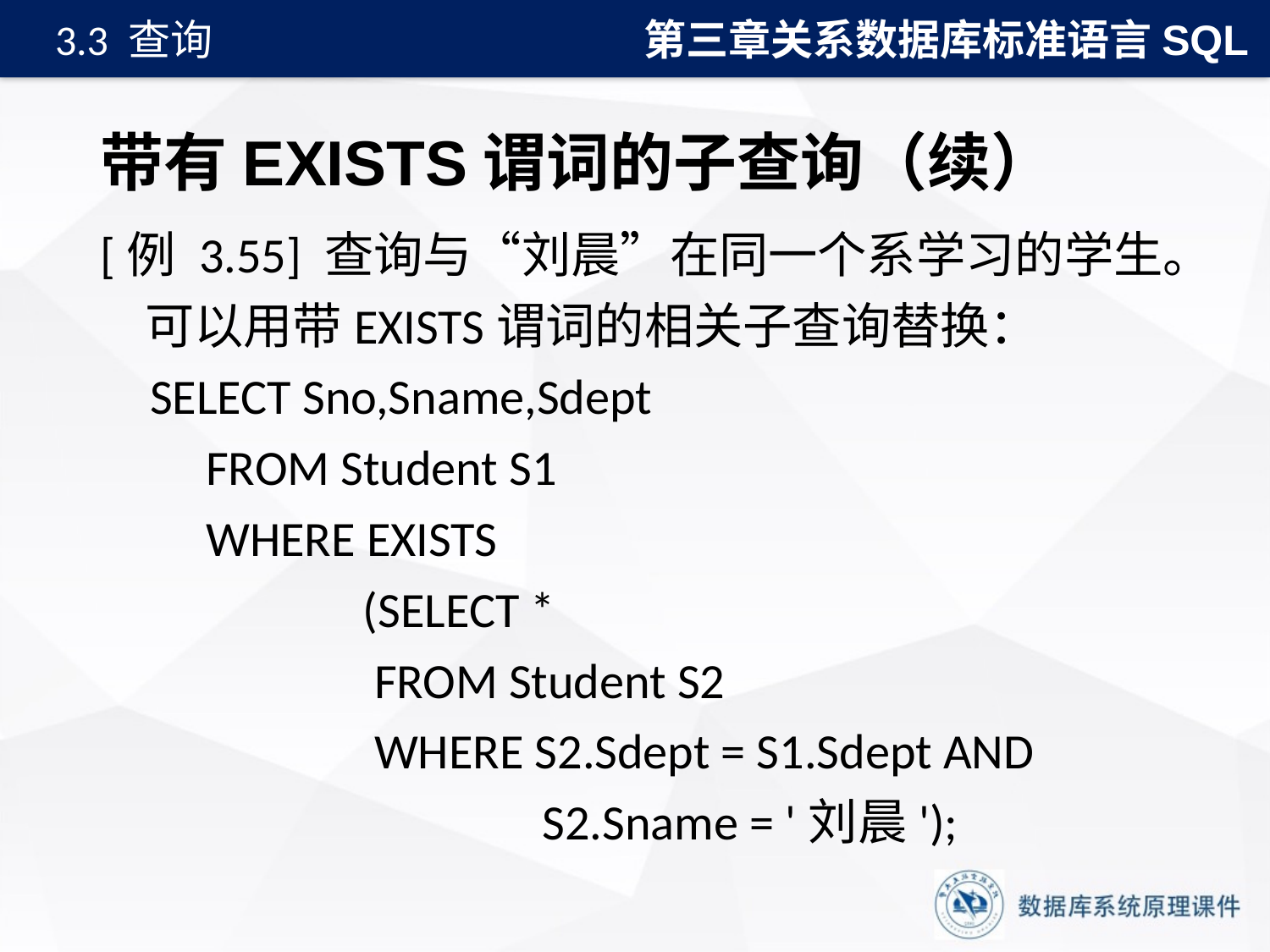

第三章关系数据库标准语言SQL
3.3 查询
# 带有EXISTS谓词的子查询（续）
[例 3.55] 查询与“刘晨”在同一个系学习的学生。
   可以用带EXISTS谓词的相关子查询替换：
SELECT Sno,Sname,Sdept
     FROM Student S1
     WHERE EXISTS
                   (SELECT *
                    FROM Student S2
                    WHERE S2.Sdept = S1.Sdept AND
                                   S2.Sname = '刘晨');